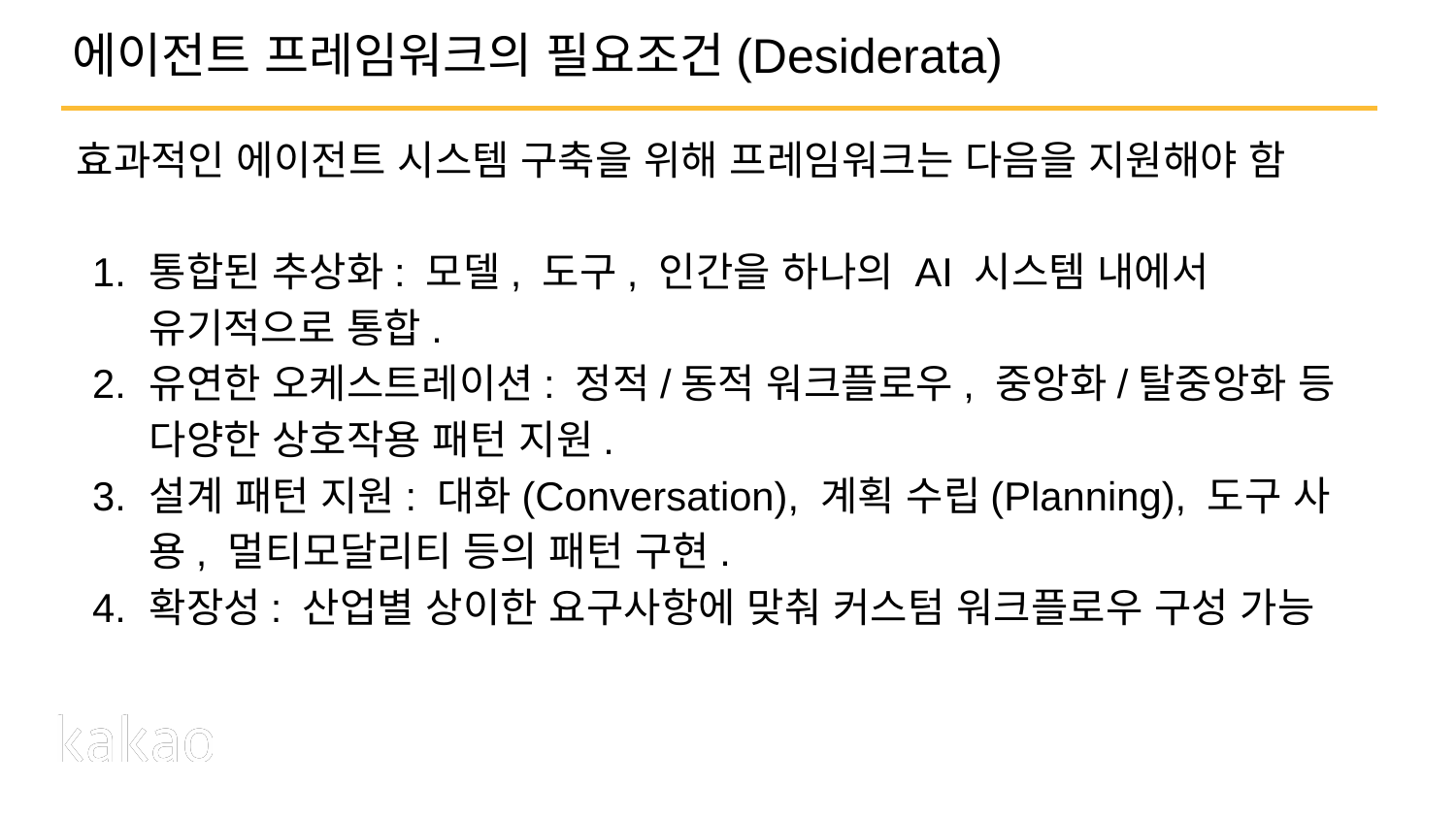

# 에이전트 프레임워크의 필요조건(Desiderata)
효과적인 에이전트 시스템 구축을 위해 프레임워크는 다음을 지원해야 함

통합된 추상화: 모델, 도구, 인간을 하나의 AI 시스템 내에서 유기적으로 통합.
유연한 오케스트레이션: 정적/동적 워크플로우, 중앙화/탈중앙화 등 다양한 상호작용 패턴 지원.
설계 패턴 지원: 대화(Conversation), 계획 수립(Planning), 도구 사용, 멀티모달리티 등의 패턴 구현.
확장성: 산업별 상이한 요구사항에 맞춰 커스텀 워크플로우 구성 가능